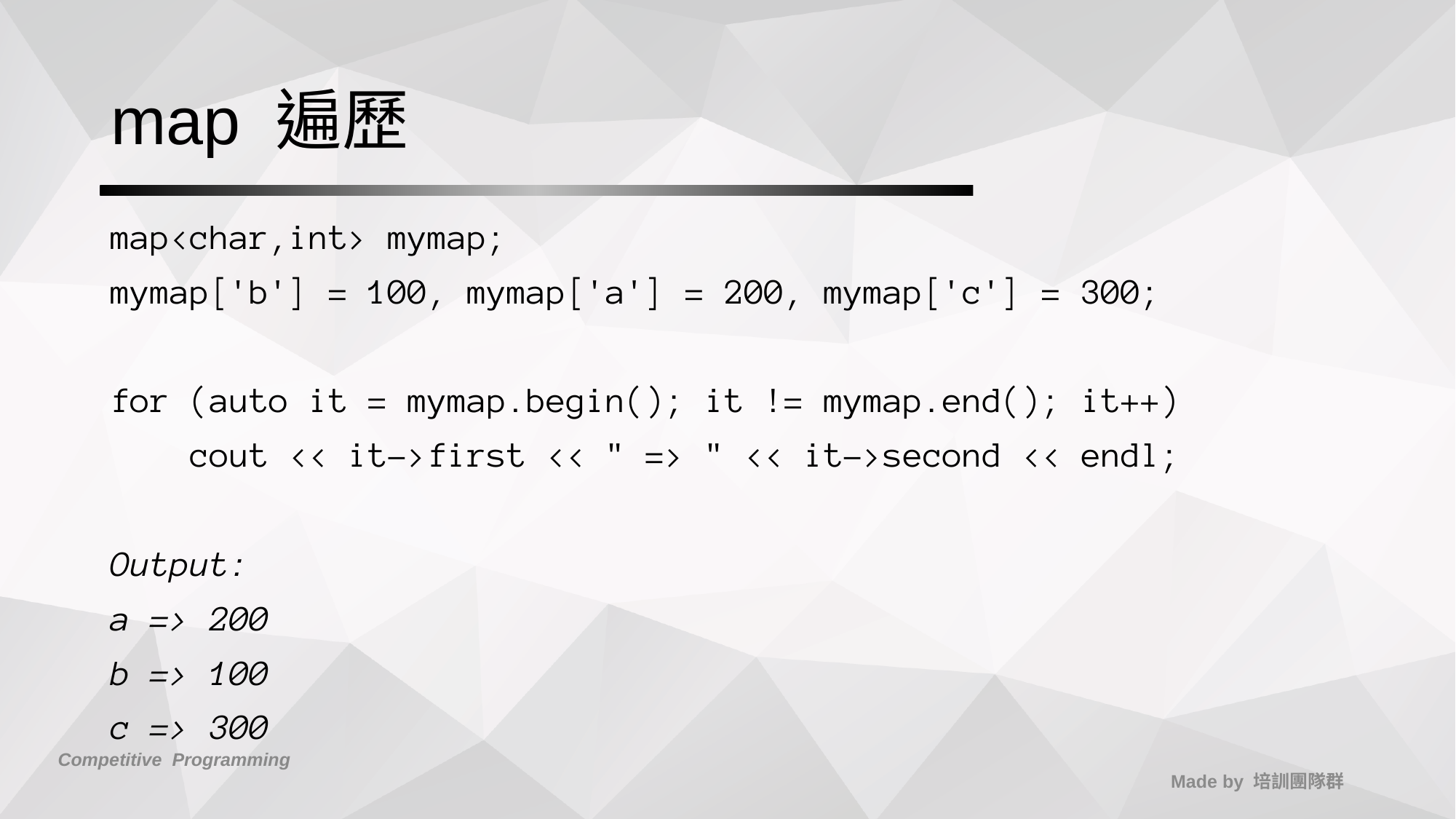

# map 遍歷
map<char,int> mymap;
mymap['b'] = 100, mymap['a'] = 200, mymap['c'] = 300;

for (auto it = mymap.begin(); it != mymap.end(); it++)
    cout << it->first << " => " << it->second << endl;

Output:
a => 200
b => 100
c => 300